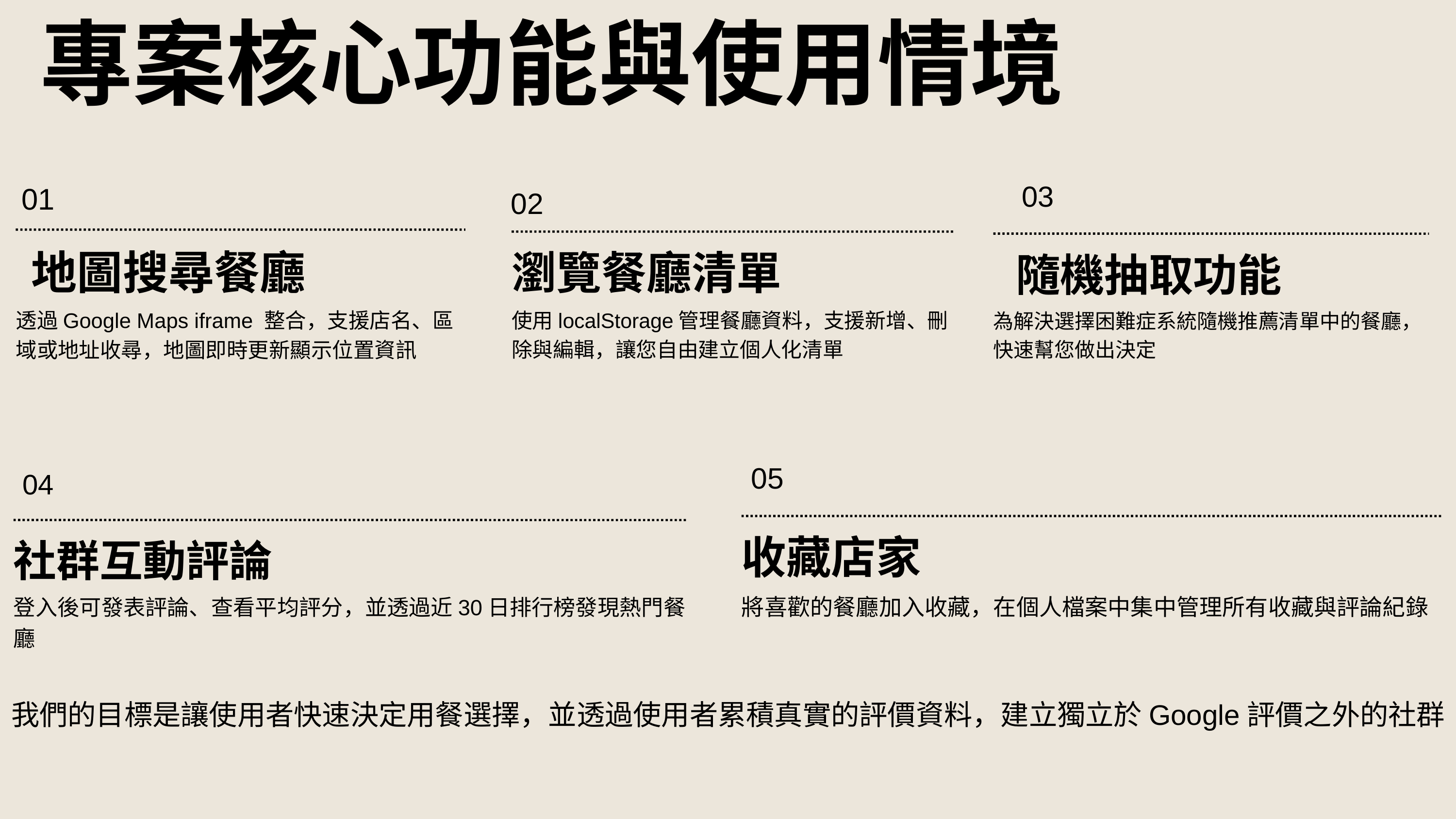

專案核心功能與使用情境
03
01
02

地圖搜尋餐廳
瀏覽餐廳清單
隨機抽取功能
透過Google Maps iframe 整合，支援店名、區域或地址收尋，地圖即時更新顯示位置資訊
使用localStorage管理餐廳資料，支援新增、刪除與編輯，讓您自由建立個人化清單
為解決選擇困難症系統隨機推薦清單中的餐廳，快速幫您做出決定
05
04

收藏店家

社群互動評論
將喜歡的餐廳加入收藏，在個人檔案中集中管理所有收藏與評論紀錄
登入後可發表評論、查看平均評分，並透過近30日排行榜發現熱門餐廳
我們的目標是讓使用者快速決定用餐選擇，並透過使用者累積真實的評價資料，建立獨立於Google評價之外的社群